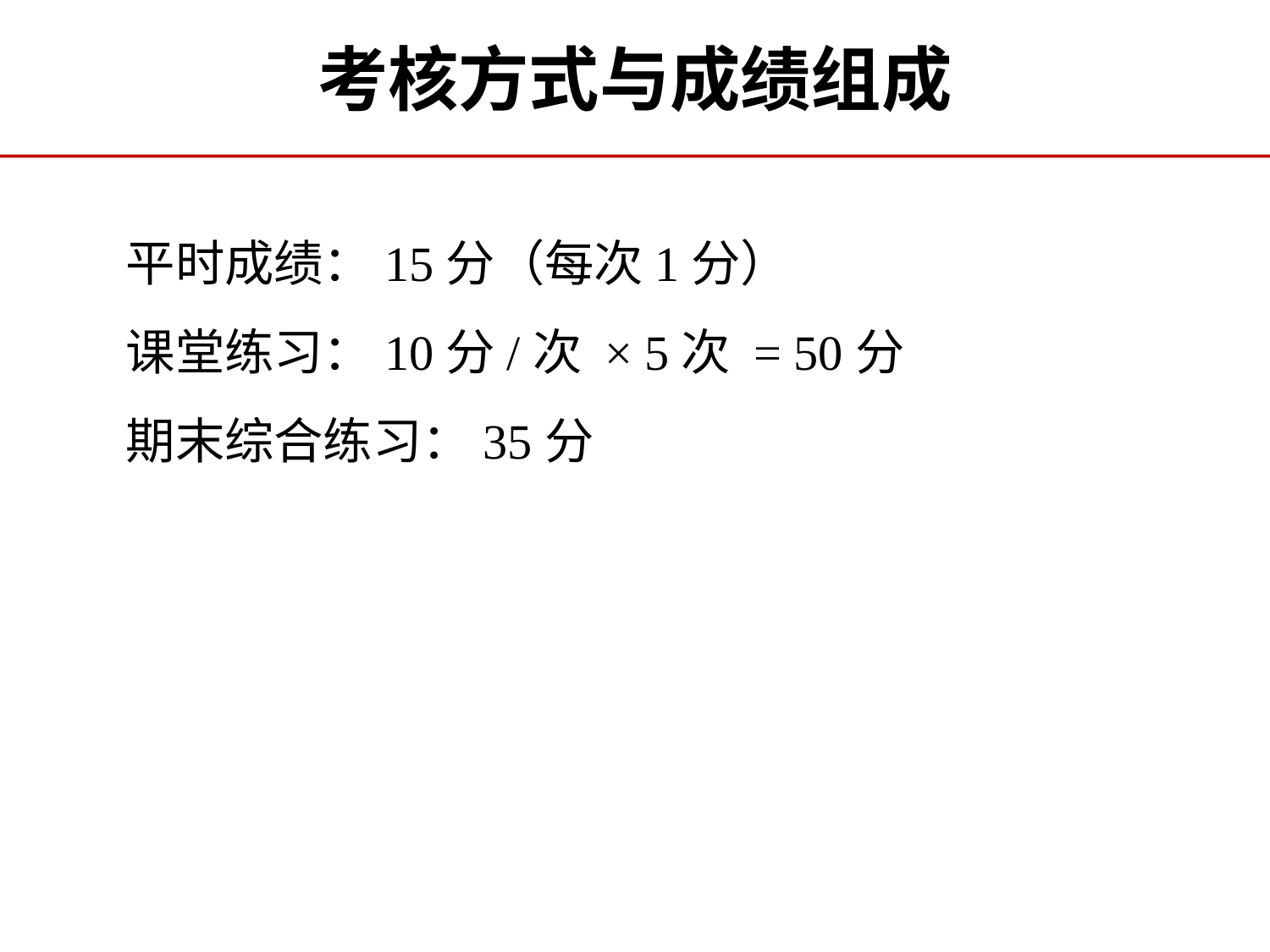

考核方式与成绩组成

平时成绩：15分（每次1分）
课堂练习：10分/次 × 5次 = 50分
期末综合练习：35分